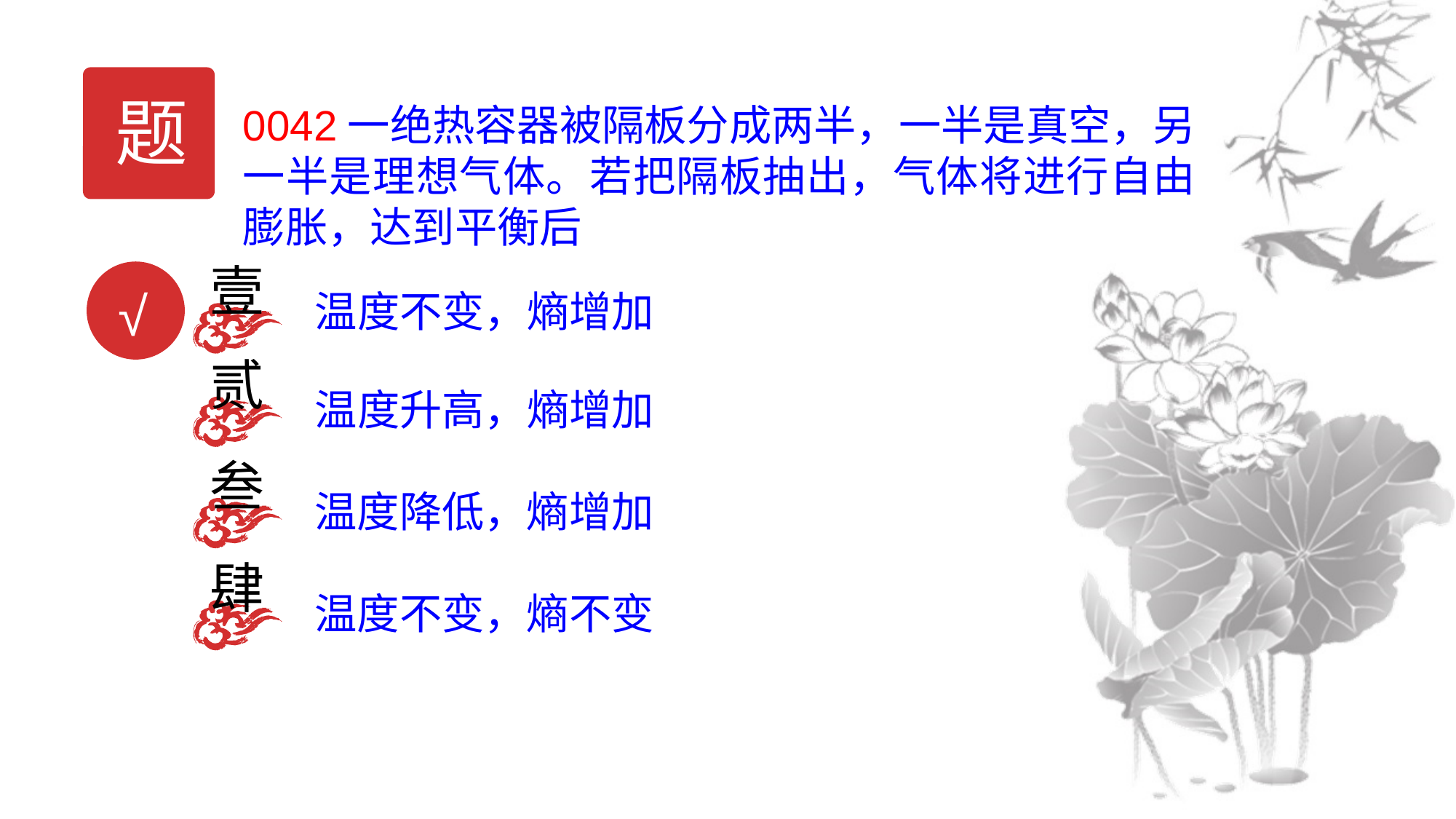

题
0042一绝热容器被隔板分成两半，一半是真空，另一半是理想气体。若把隔板抽出，气体将进行自由膨胀，达到平衡后
壹

温度不变，熵增加

√
贰

温度升高，熵增加
叁

温度降低，熵增加
肆

温度不变，熵不变